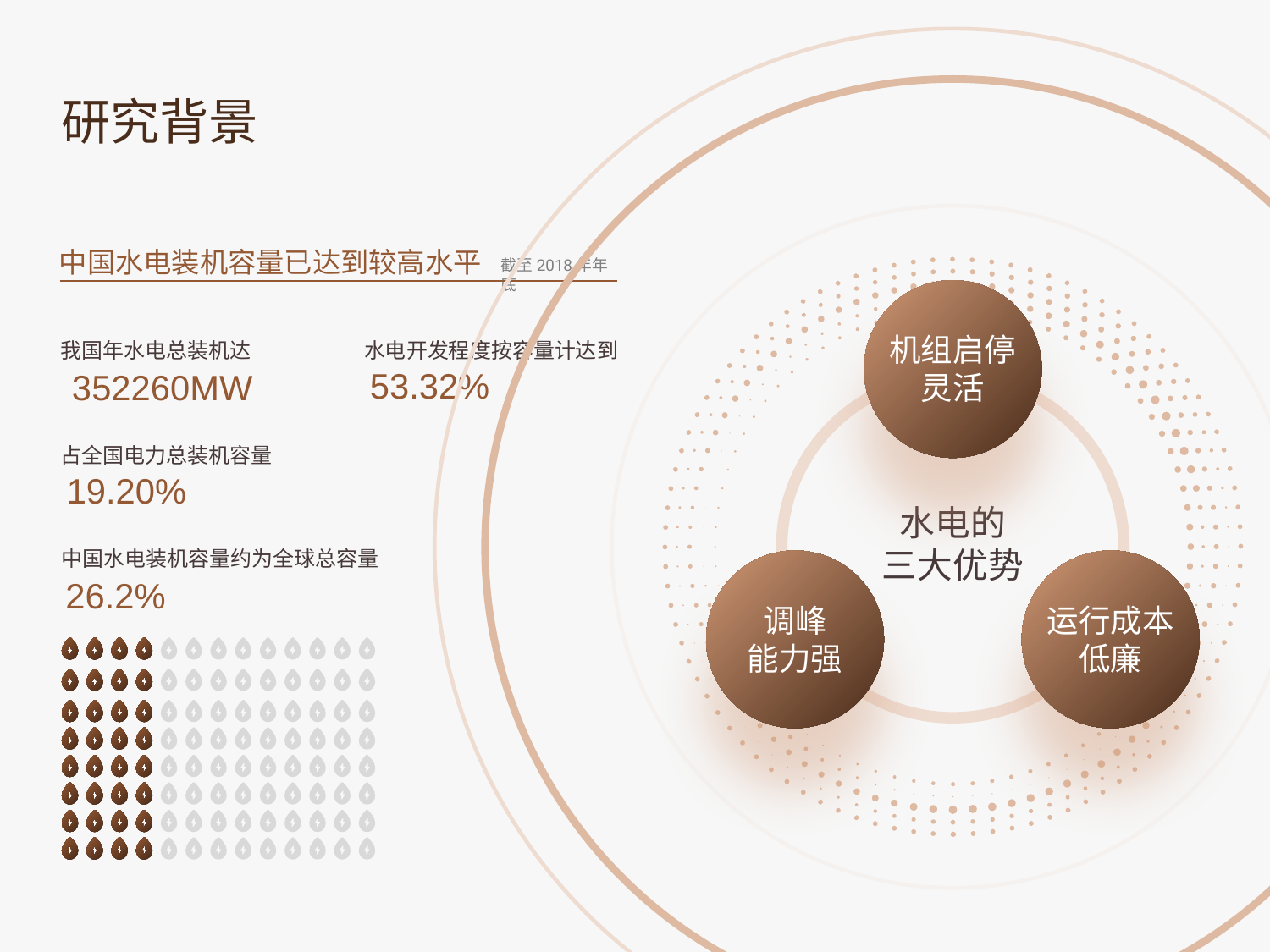

机组启停
灵活

水电的
三大优势

调峰
能力强
运行成本
低廉
研究背景
中国水电装机容量已达到较高水平
截至2018年年底
我国年水电总装机达
352260MW
水电开发程度按容量计达到
53.32%
占全国电力总装机容量
19.20%
中国水电装机容量约为全球总容量
26.2%